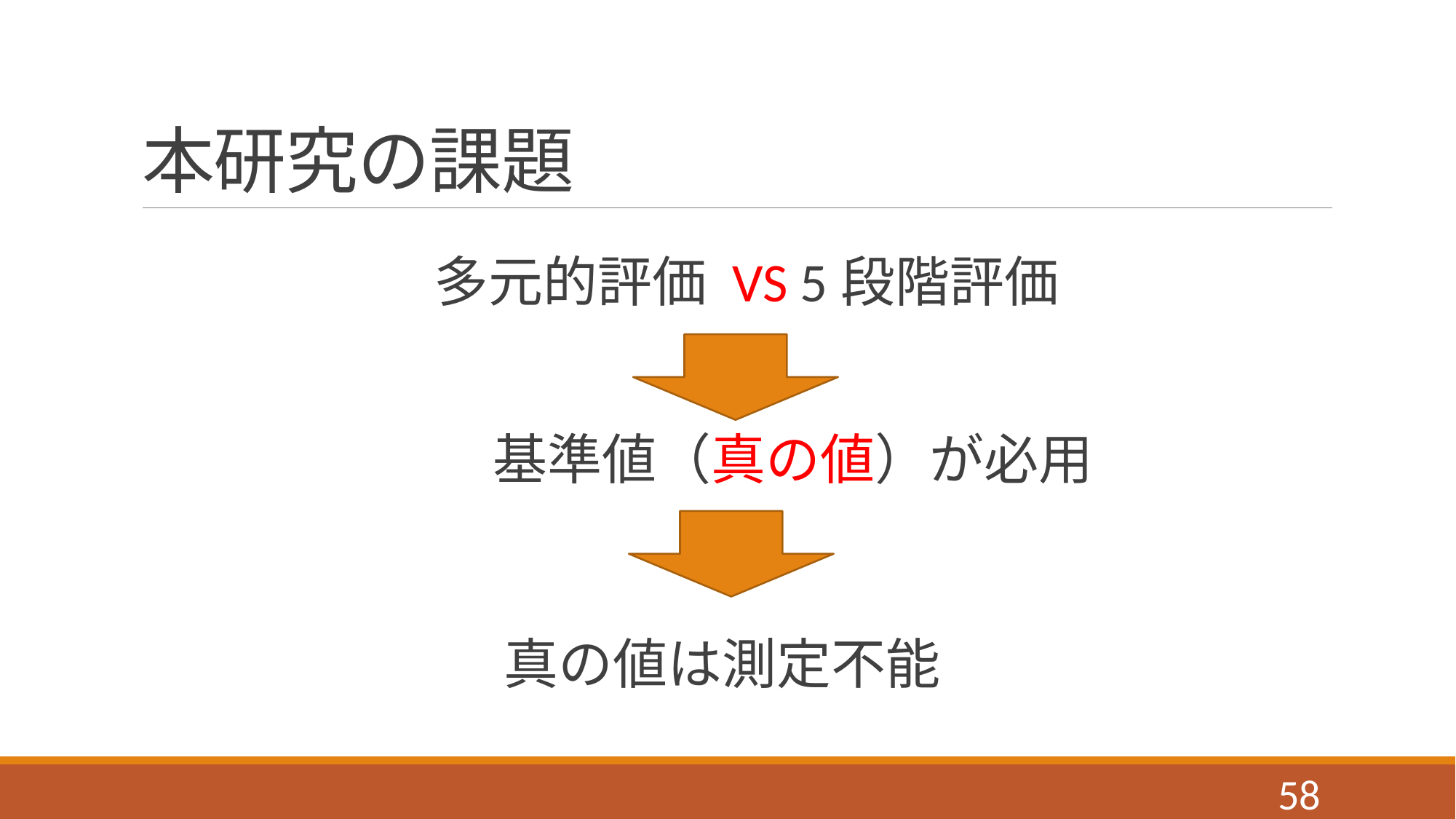

# 本研究の課題

多元的評価 VS 5段階評価

基準値（真の値）が必用

真の値は測定不能
58